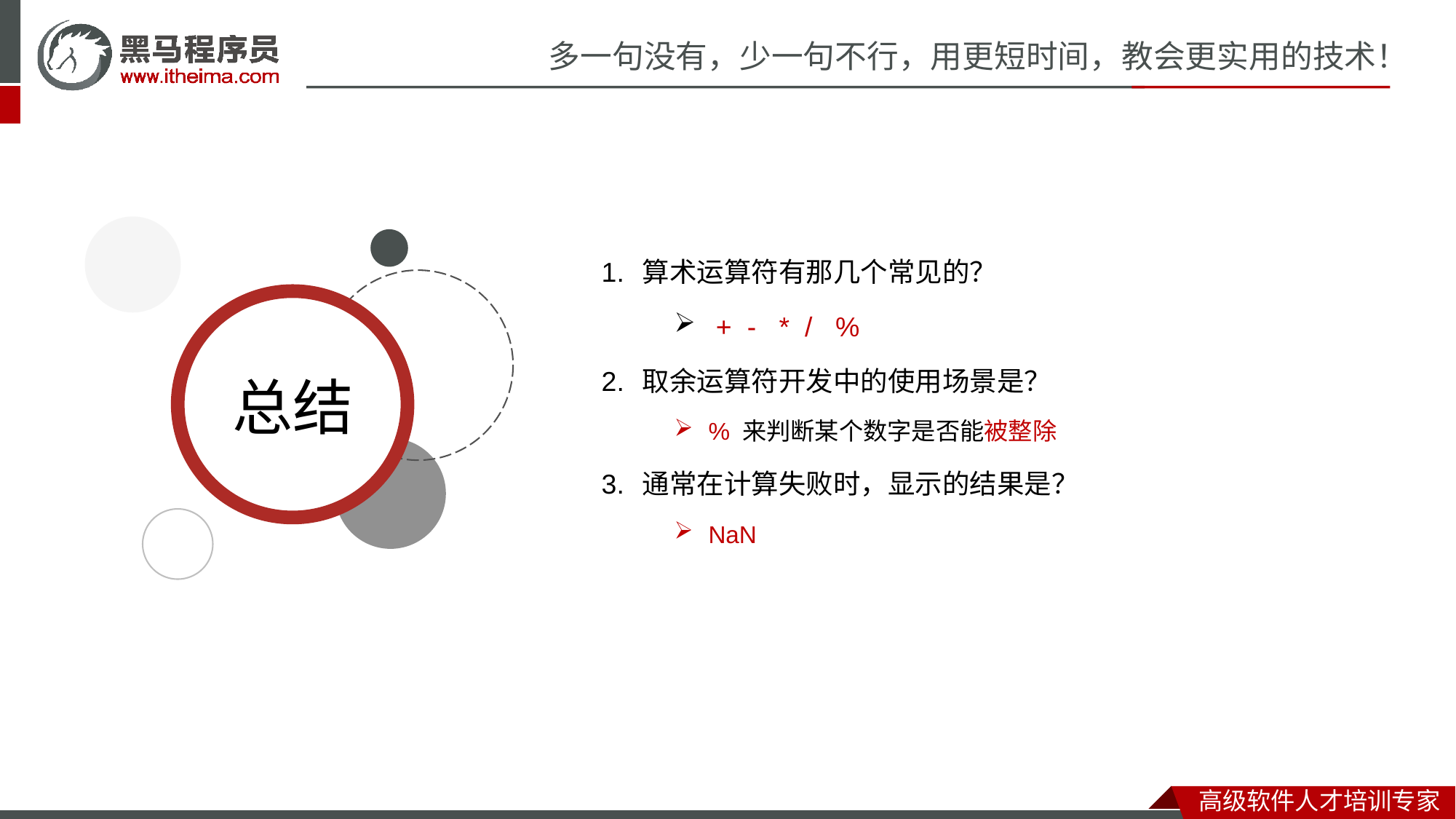

算术运算符有那几个常见的？
 +  -   *  /   %
取余运算符开发中的使用场景是？
% 来判断某个数字是否能被整除
通常在计算失败时，显示的结果是？
NaN